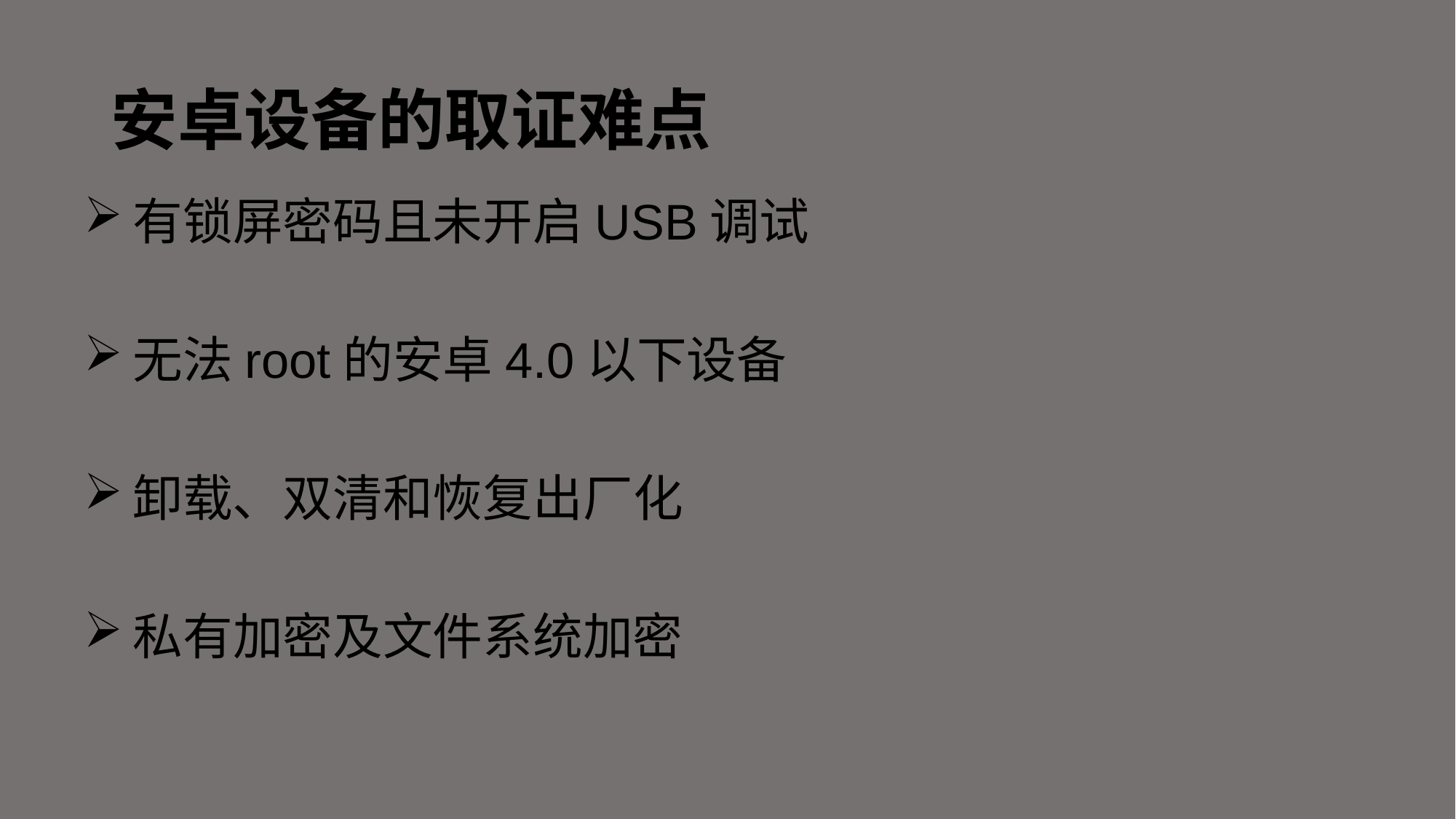

# 安卓设备的取证难点
有锁屏密码且未开启USB调试

无法root的安卓4.0以下设备

卸载、双清和恢复出厂化

私有加密及文件系统加密